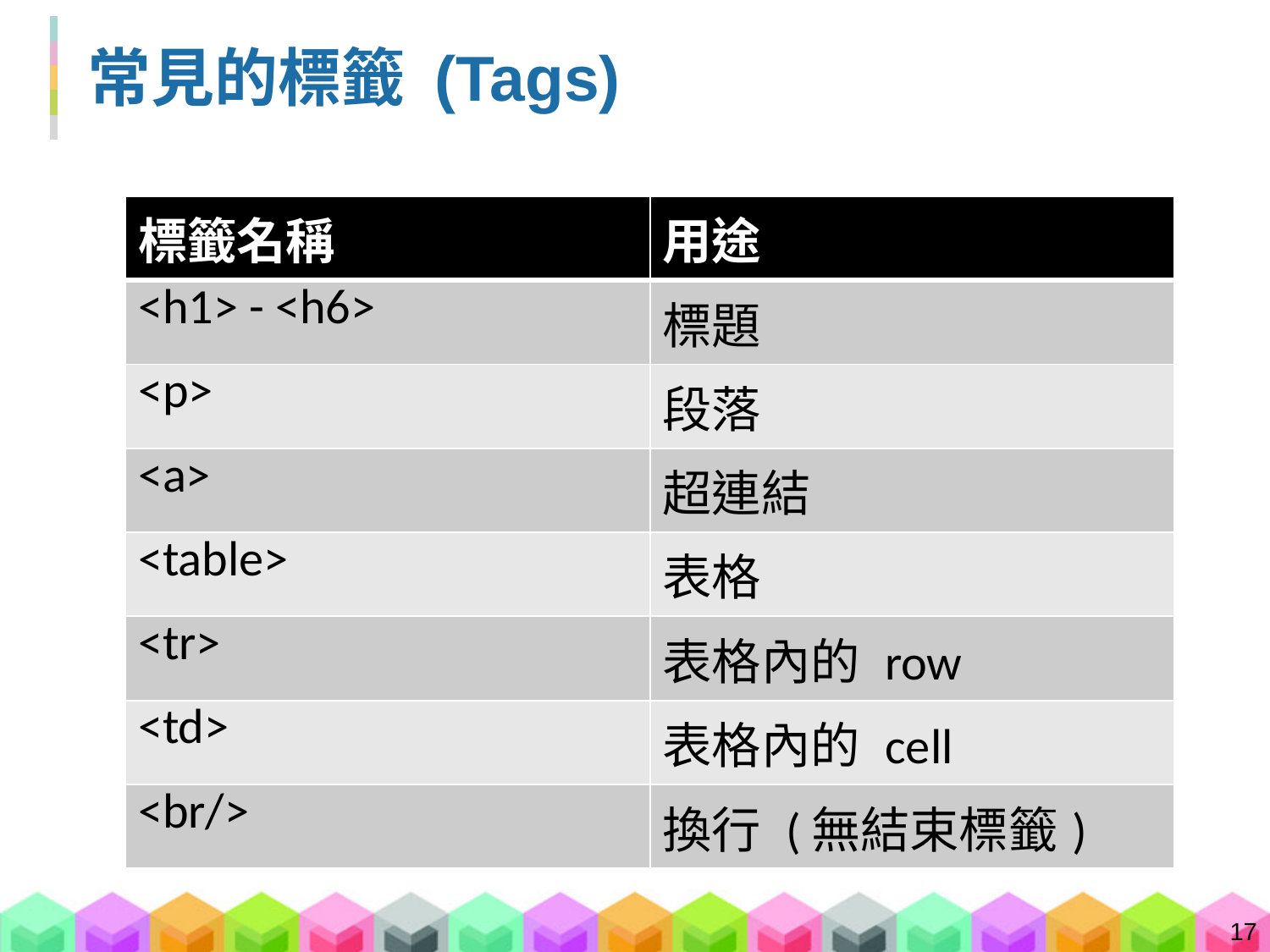

# 常見的標籤 (Tags)
| 標籤名稱 | 用途 |
| --- | --- |
| <h1> - <h6> | 標題 |
| <p> | 段落 |
| <a> | 超連結 |
| <table> | 表格 |
| <tr> | 表格內的 row |
| <td> | 表格內的 cell |
| <br/> | 換行 (無結束標籤) |
17